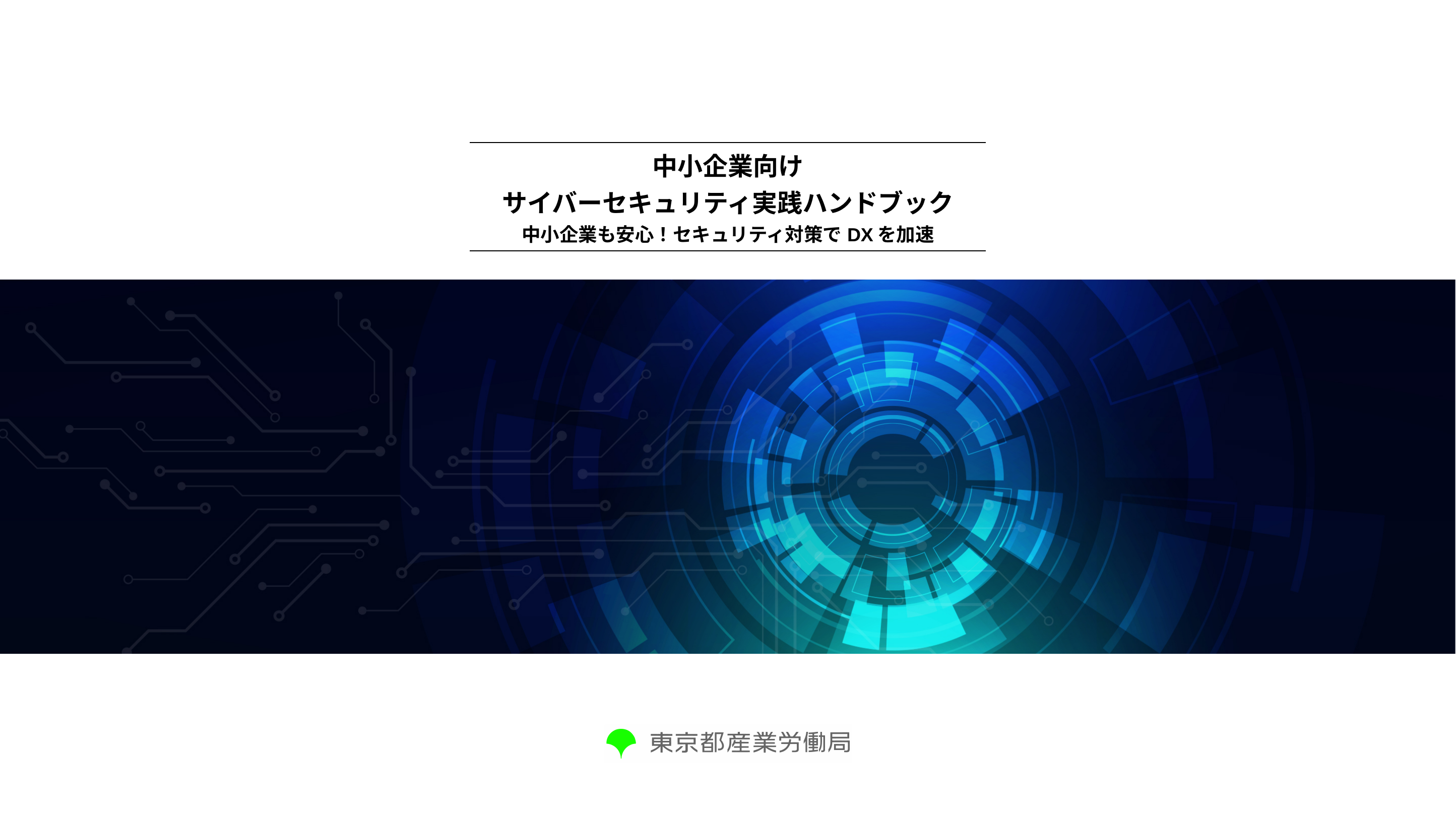

| 中小企業向け サイバーセキュリティ実践ハンドブック 中小企業も安心！セキュリティ対策でDXを加速 |
| --- |